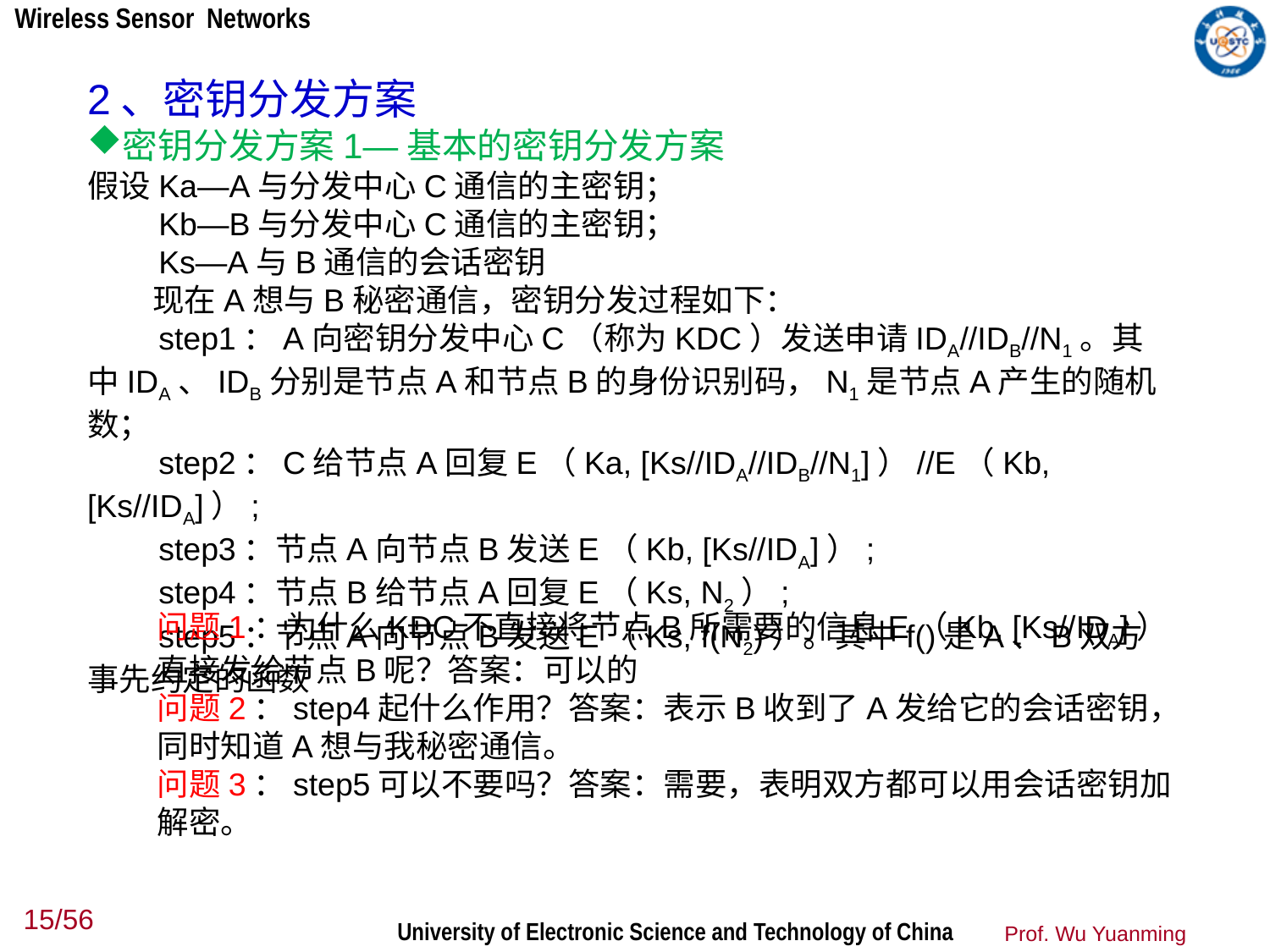

2、密钥分发方案
密钥分发方案1—基本的密钥分发方案
假设Ka—A与分发中心C通信的主密钥；
        Kb—B与分发中心C通信的主密钥；
        Ks—A与B通信的会话密钥
        现在A想与B秘密通信，密钥分发过程如下：
        step1：A向密钥分发中心C（称为KDC）发送申请IDA//IDB//N1。其中IDA、IDB分别是节点A和节点B的身份识别码，N1是节点A产生的随机数；
        step2：C给节点A回复E（Ka, [Ks//IDA//IDB//N1]）//E（Kb, [Ks//IDA]）;
        step3：节点A向节点B发送E（Kb, [Ks//IDA]）;
        step4：节点B给节点A回复E（Ks, N2）;
        step5：节点A向节点B发送E（Ks, f(N2)）。其中f()是A、B双方事先约定的函数
问题1：为什么KDC不直接将节点B所需要的信息E（Kb, [Ks//IDA]）直接发给节点B呢？答案：可以的
问题2：step4起什么作用？答案：表示B收到了A发给它的会话密钥，同时知道A想与我秘密通信。
问题3：step5可以不要吗？答案：需要，表明双方都可以用会话密钥加解密。
15/56
Prof. Wu Yuanming